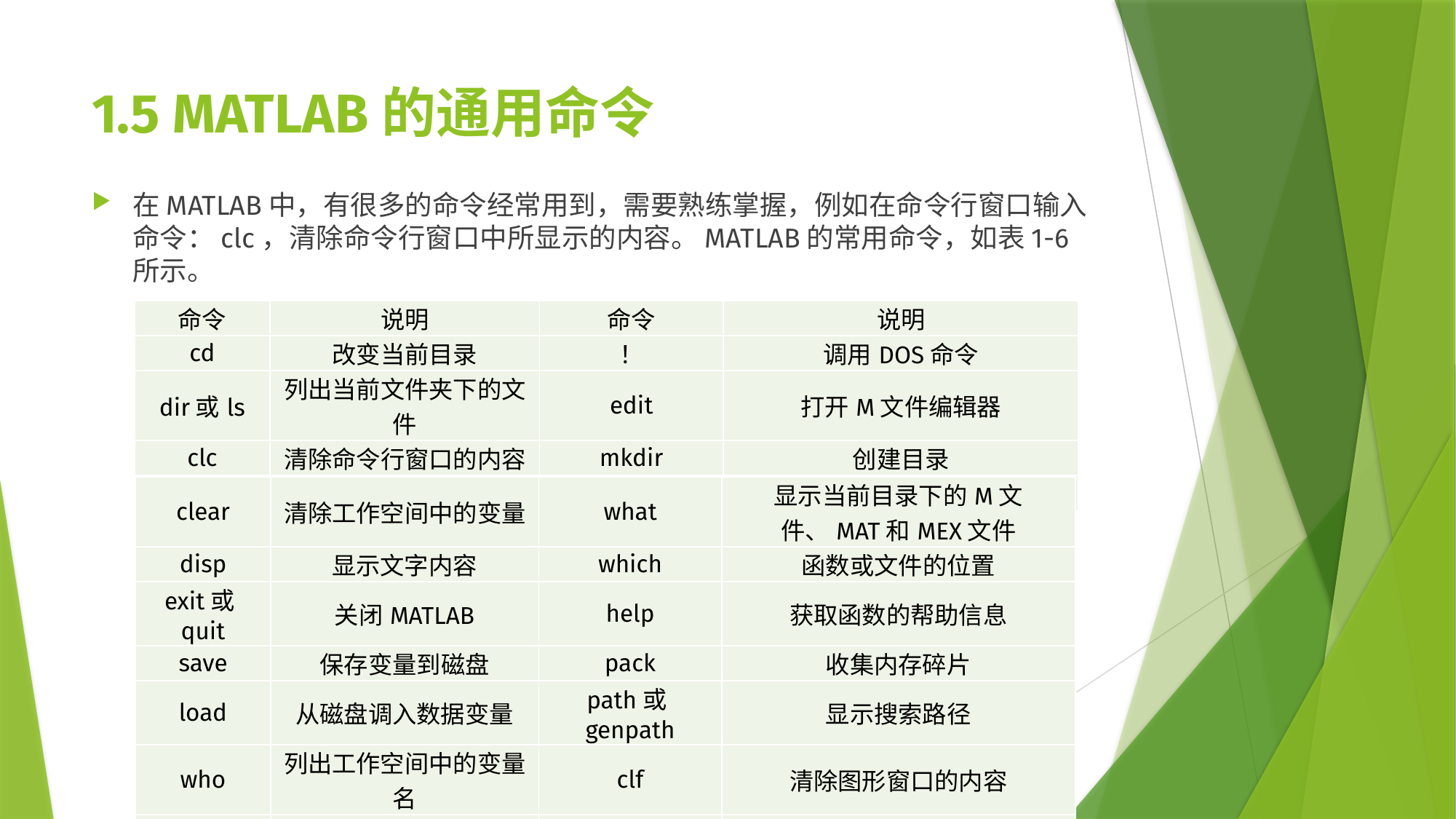

# 1.5 MATLAB的通用命令
在MATLAB中，有很多的命令经常用到，需要熟练掌握，例如在命令行窗口输入命令：clc，清除命令行窗口中所显示的内容。MATLAB的常用命令，如表1-6所示。

| 命令 | 说明 | 命令 | 说明 |
| --- | --- | --- | --- |
| cd | 改变当前目录 | ！ | 调用DOS命令 |
| dir或ls | 列出当前文件夹下的文件 | edit | 打开M文件编辑器 |
| clc | 清除命令行窗口的内容 | mkdir | 创建目录 |
| type | 显示文件内容 | pwd | 显示当前工作目录 |
| clear | 清除工作空间中的变量 | what | 显示当前目录下的M文件、MAT和MEX文件 |
| --- | --- | --- | --- |
| disp | 显示文字内容 | which | 函数或文件的位置 |
| exit或quit | 关闭MATLAB | help | 获取函数的帮助信息 |
| save | 保存变量到磁盘 | pack | 收集内存碎片 |
| load | 从磁盘调入数据变量 | path或genpath | 显示搜索路径 |
| who | 列出工作空间中的变量名 | clf | 清除图形窗口的内容 |
| whos | 显示变量的详细信息 | delete | 删除文件 |